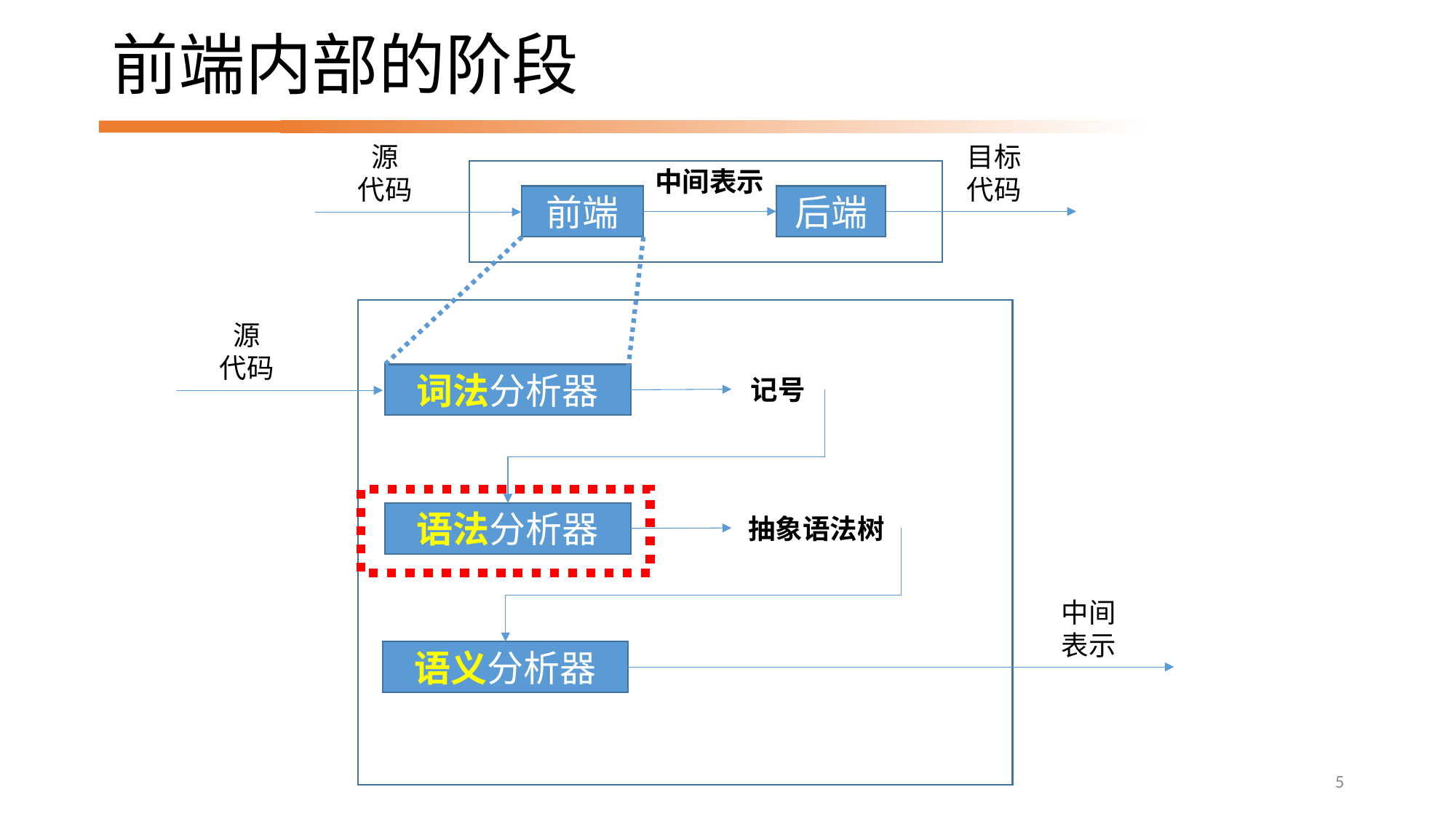

# 前端内部的阶段
源
代码
目标代码
中间表示

前端
后端

源
代码
词法分析器
记号
语法分析器
抽象语法树
中间表示
语义分析器

5